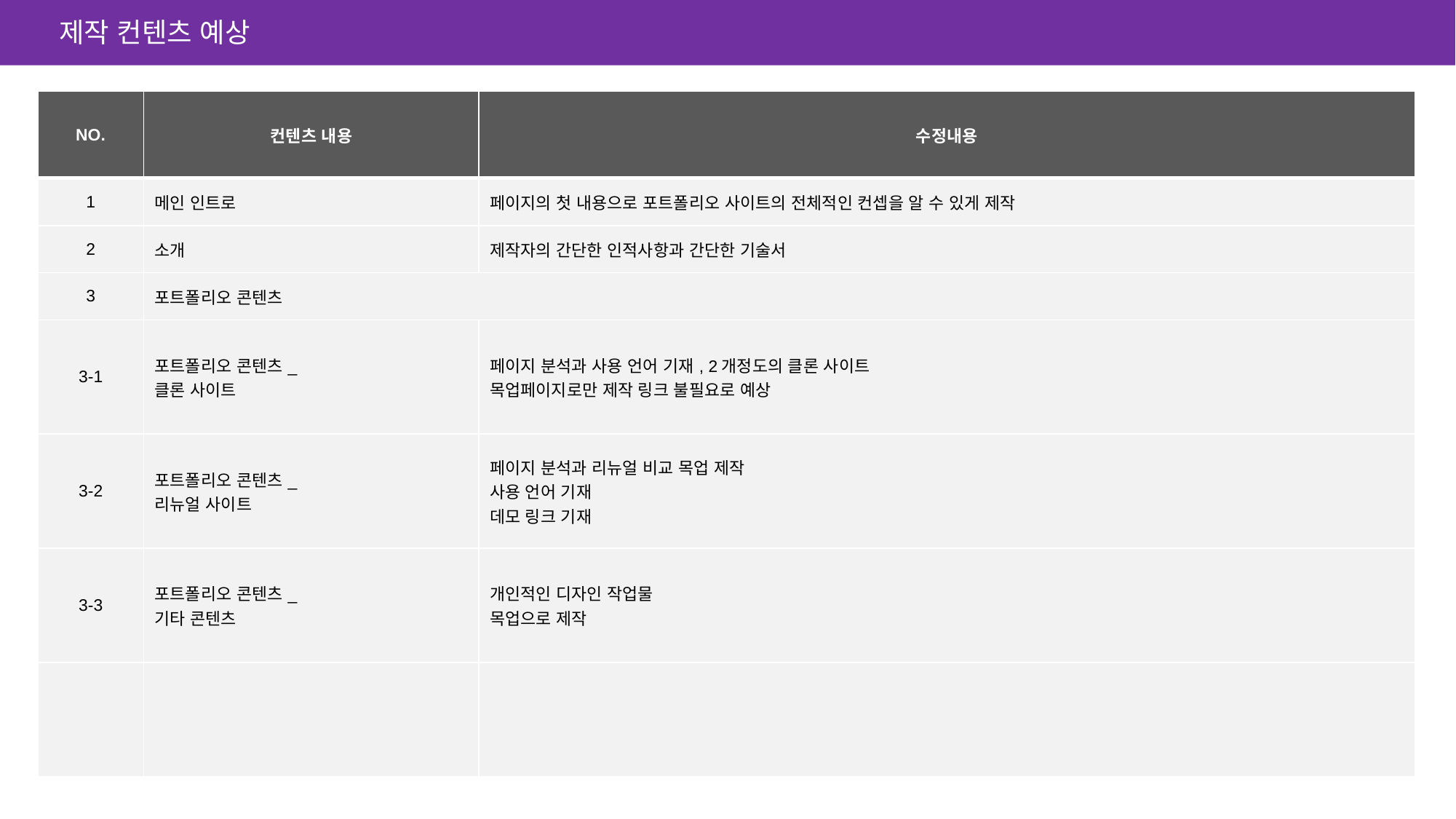

제작 컨텐츠 예상
| NO. | 컨텐츠 내용 | 수정내용 |
| --- | --- | --- |
| 1 | 메인 인트로 | 페이지의 첫 내용으로 포트폴리오 사이트의 전체적인 컨셉을 알 수 있게 제작 |
| 2 | 소개 | 제작자의 간단한 인적사항과 간단한 기술서 |
| 3 | 포트폴리오 콘텐츠 |  |
| 3-1 | 포트폴리오 콘텐츠\_ 클론 사이트 | 페이지 분석과 사용 언어 기재, 2개정도의 클론 사이트 목업페이지로만 제작 링크 불필요로 예상 |
| 3-2 | 포트폴리오 콘텐츠\_ 리뉴얼 사이트 | 페이지 분석과 리뉴얼 비교 목업 제작 사용 언어 기재 데모 링크 기재 |
| 3-3 | 포트폴리오 콘텐츠\_ 기타 콘텐츠 | 개인적인 디자인 작업물 목업으로 제작 |
|  |  |  |